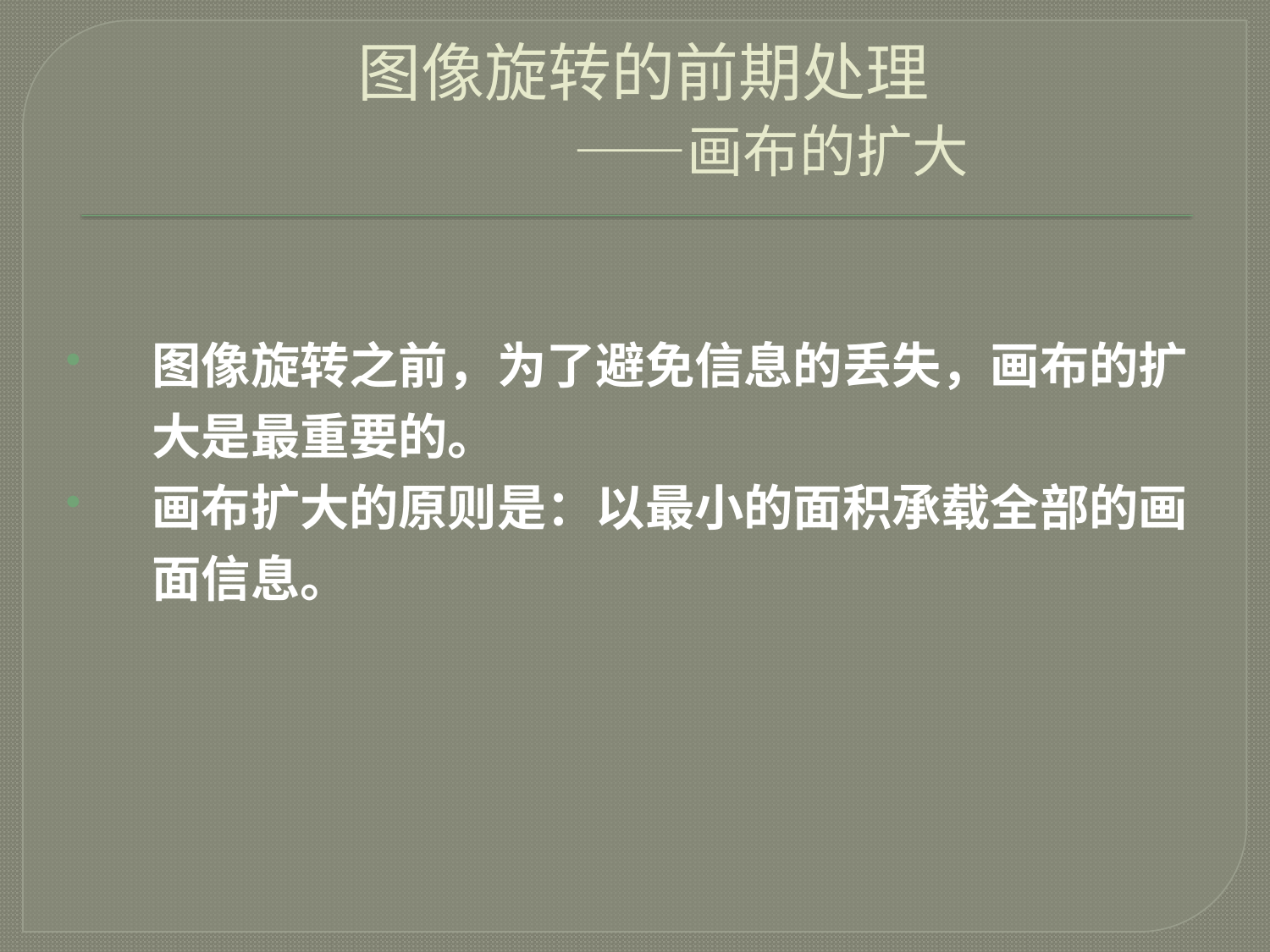

# 图像旋转的前期处理 ——画布的扩大
图像旋转之前，为了避免信息的丢失，画布的扩大是最重要的。
画布扩大的原则是：以最小的面积承载全部的画面信息。